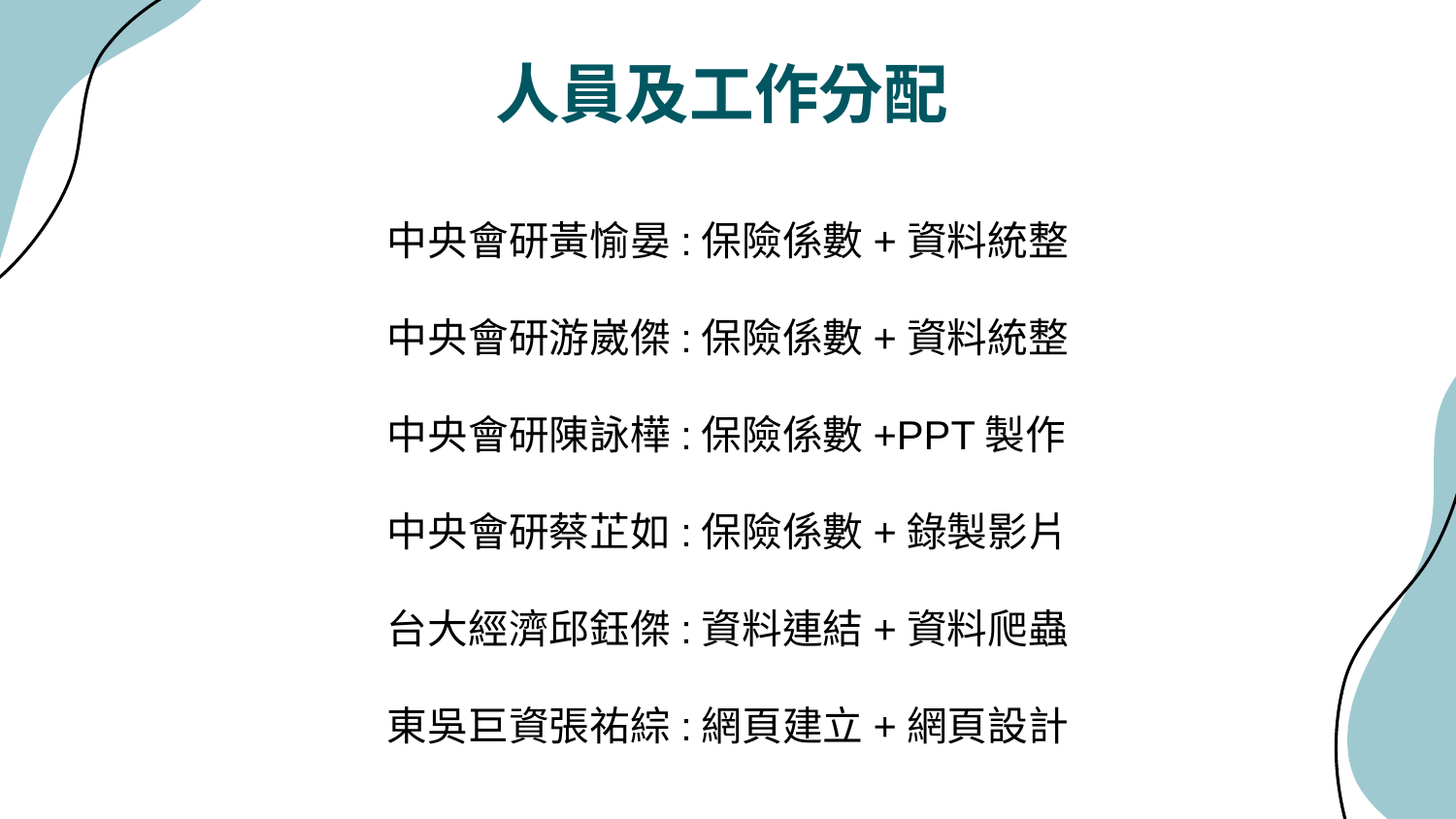

# 人員及工作分配

中央會研黃愉晏:保險係數+資料統整

中央會研游崴傑:保險係數+資料統整

中央會研陳詠樺:保險係數+PPT製作

中央會研蔡芷如:保險係數+錄製影片

台大經濟邱鈺傑:資料連結+資料爬蟲

東吳巨資張祐綜:網頁建立+網頁設計